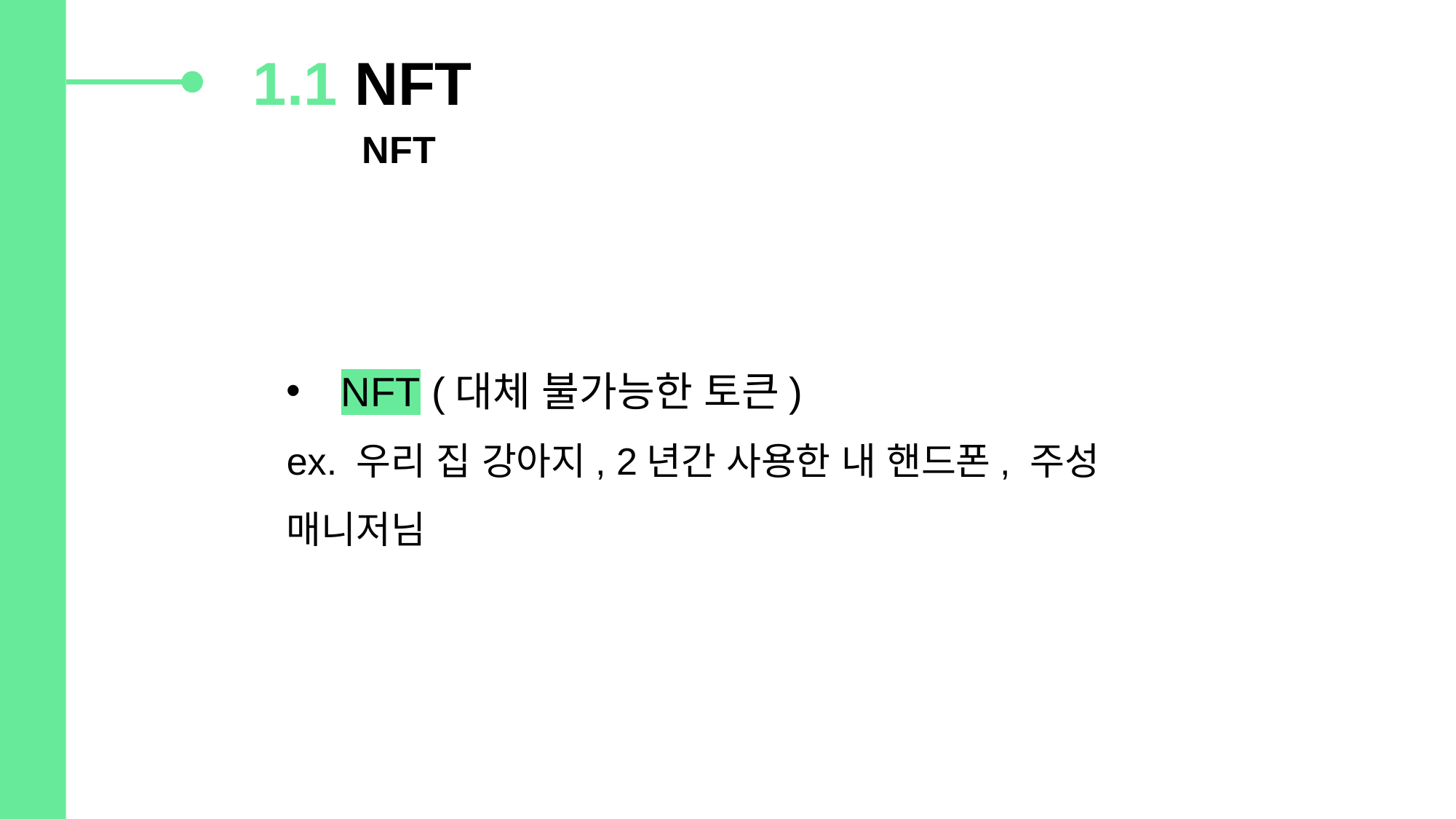

1.1 NFT
	NFT
NFT (대체 불가능한 토큰)
ex. 우리 집 강아지, 2년간 사용한 내 핸드폰, 주성 매니저님